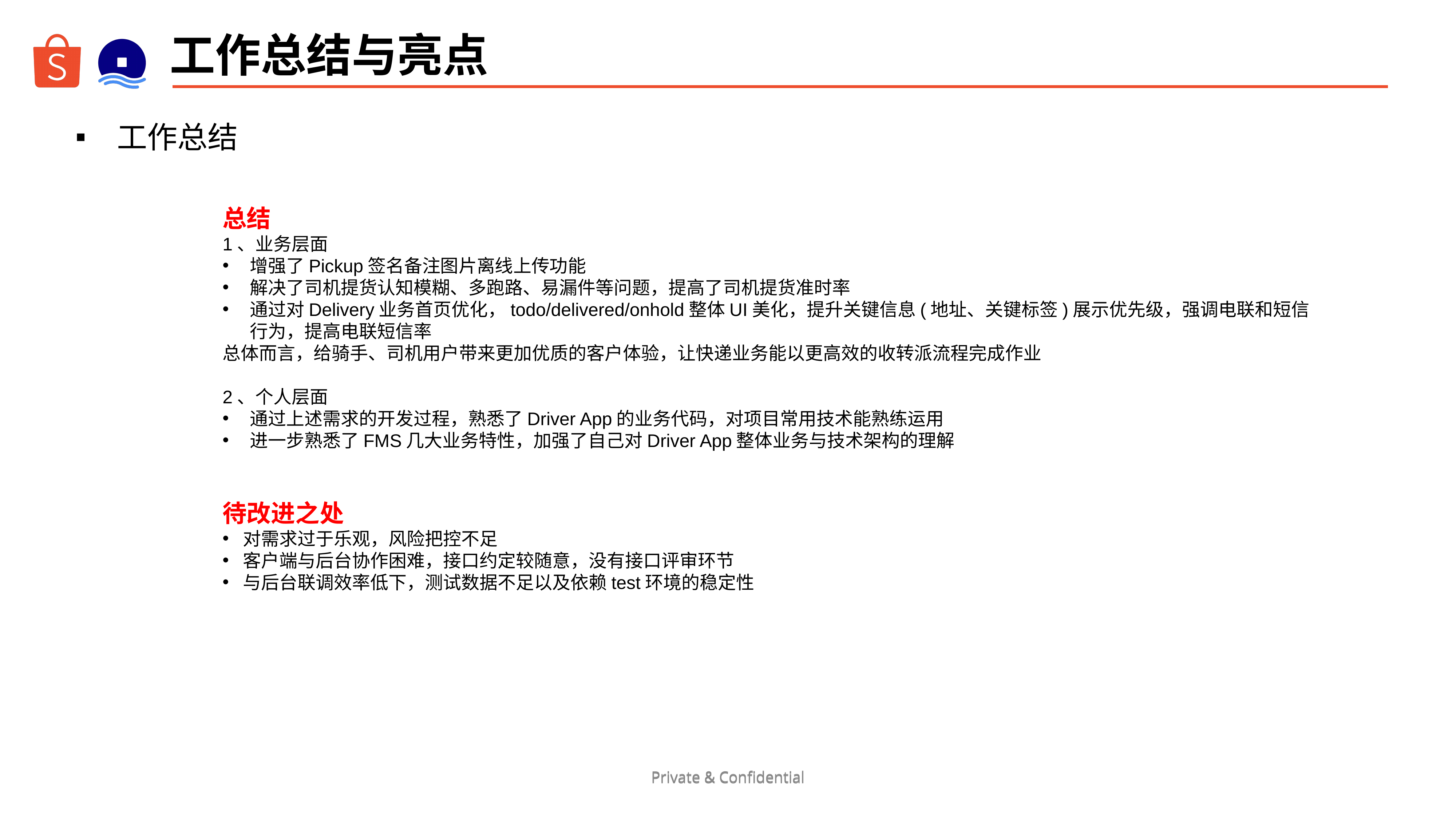

# 工作总结与亮点
工作总结
总结
1、业务层面
增强了Pickup签名备注图片离线上传功能
解决了司机提货认知模糊、多跑路、易漏件等问题，提高了司机提货准时率
通过对Delivery业务首页优化，todo/delivered/onhold整体UI美化，提升关键信息(地址、关键标签)展示优先级，强调电联和短信行为，提高电联短信率
总体而言，给骑手、司机用户带来更加优质的客户体验，让快递业务能以更高效的收转派流程完成作业

2、个人层面
通过上述需求的开发过程，熟悉了Driver App的业务代码，对项目常用技术能熟练运用
进一步熟悉了FMS几大业务特性，加强了自己对Driver App整体业务与技术架构的理解

待改进之处
对需求过于乐观，风险把控不足
客户端与后台协作困难，接口约定较随意，没有接口评审环节
与后台联调效率低下，测试数据不足以及依赖test环境的稳定性
Private & Confidential